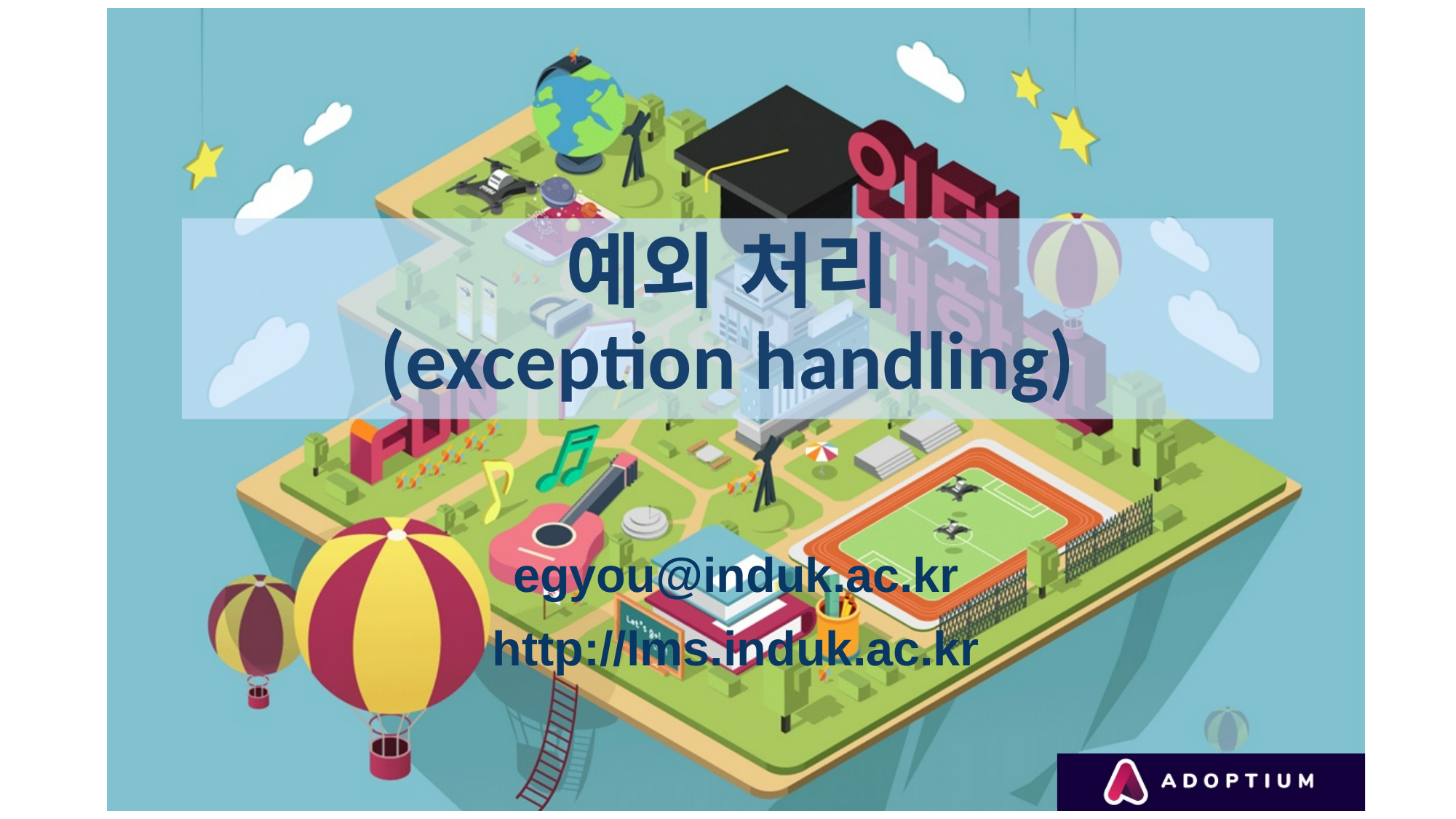

# 예외 처리 (exception handling)
egyou@induk.ac.kr
http://lms.induk.ac.kr